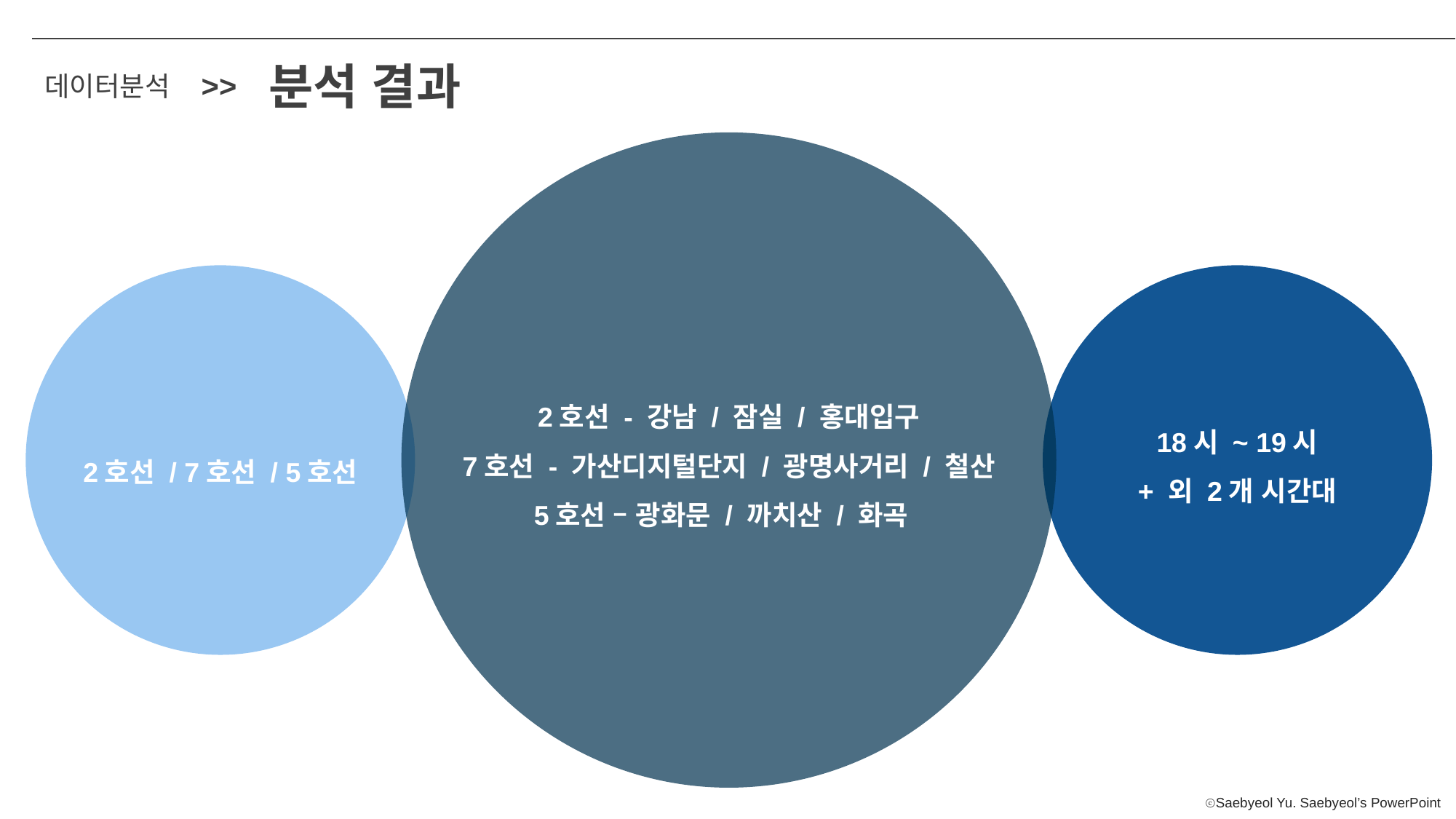

분석 결과
>>
데이터분석

2호선 - 강남 / 잠실 / 홍대입구
7호선 - 가산디지털단지 / 광명사거리 / 철산
5호선 – 광화문 / 까치산 / 화곡

2호선 / 7호선 / 5호선

18시 ~ 19시
+ 외 2개 시간대